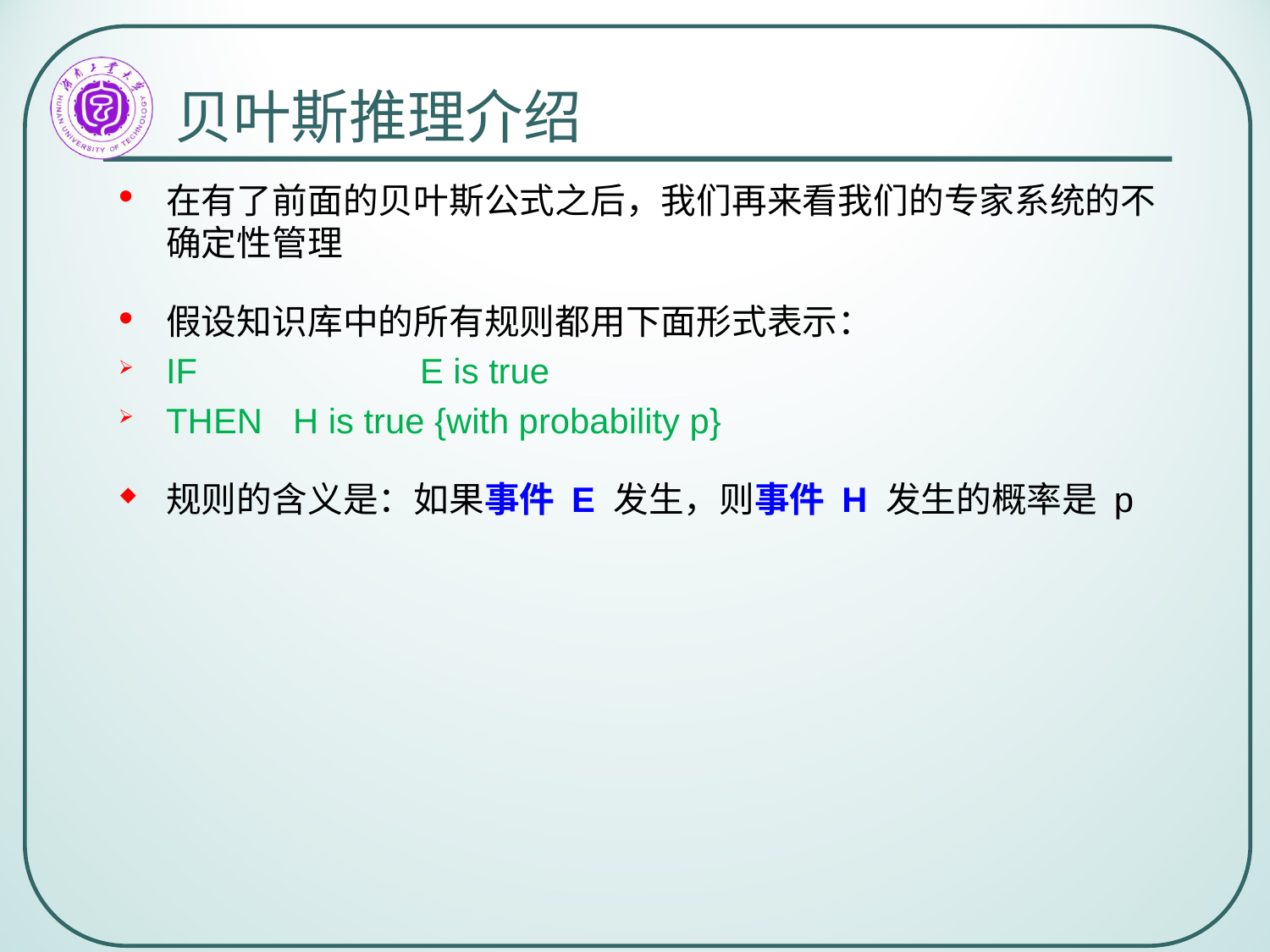

# 贝叶斯推理介绍
在有了前面的贝叶斯公式之后，我们再来看我们的专家系统的不确定性管理

假设知识库中的所有规则都用下面形式表示：
IF		E is true
THEN	H is true {with probability p}

规则的含义是：如果事件 E 发生，则事件 H 发生的概率是 p